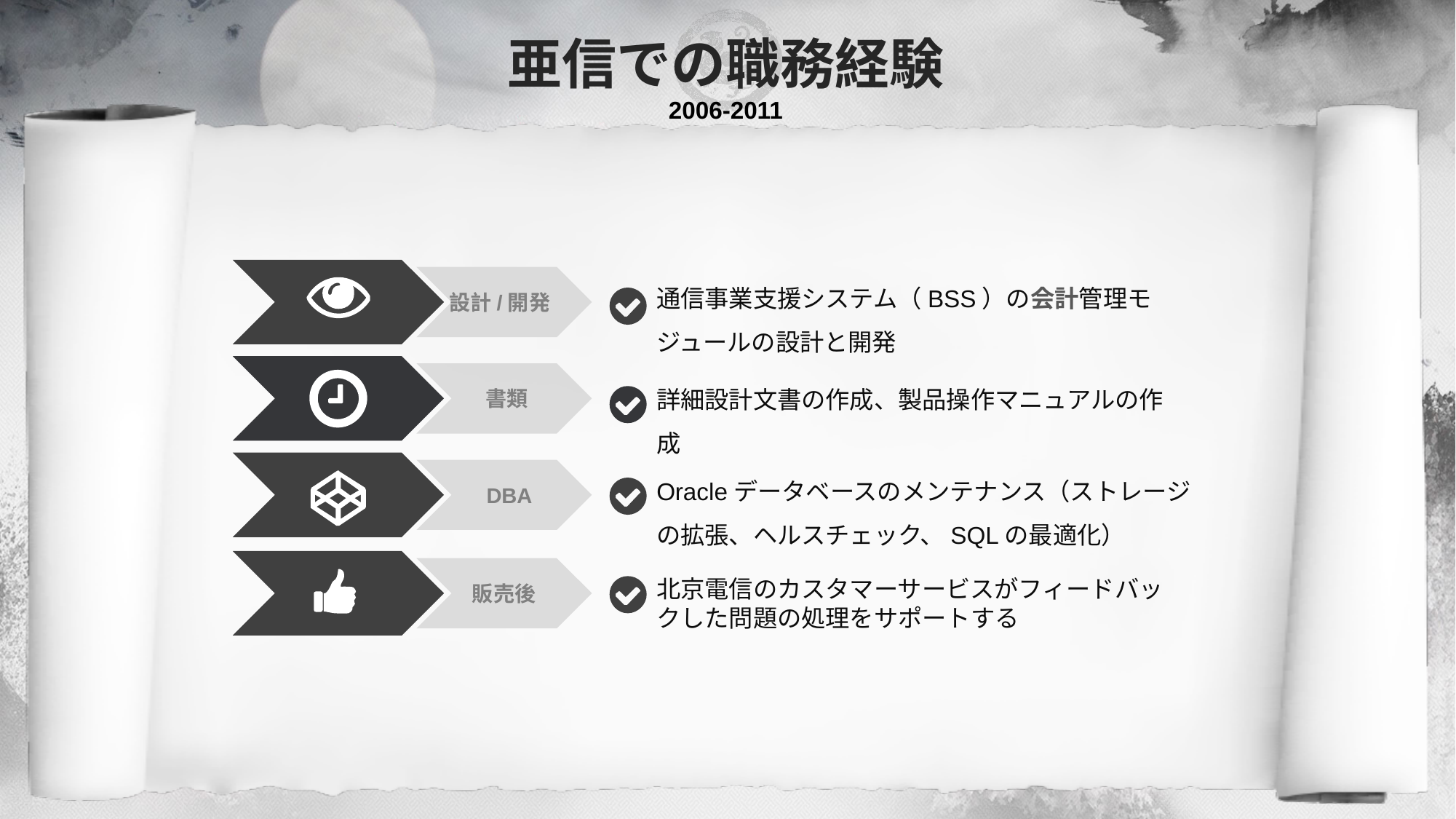

亜信での職務経験
2006-2011

設計/開発
通信事業支援システム（BSS）の会計管理モジュールの設計と開発

書類

詳細設計文書の作成、製品操作マニュアルの作成

DBA
Oracleデータベースのメンテナンス（ストレージの拡張、ヘルスチェック、SQLの最適化）

販売後

北京電信のカスタマーサービスがフィードバックした問題の処理をサポートする